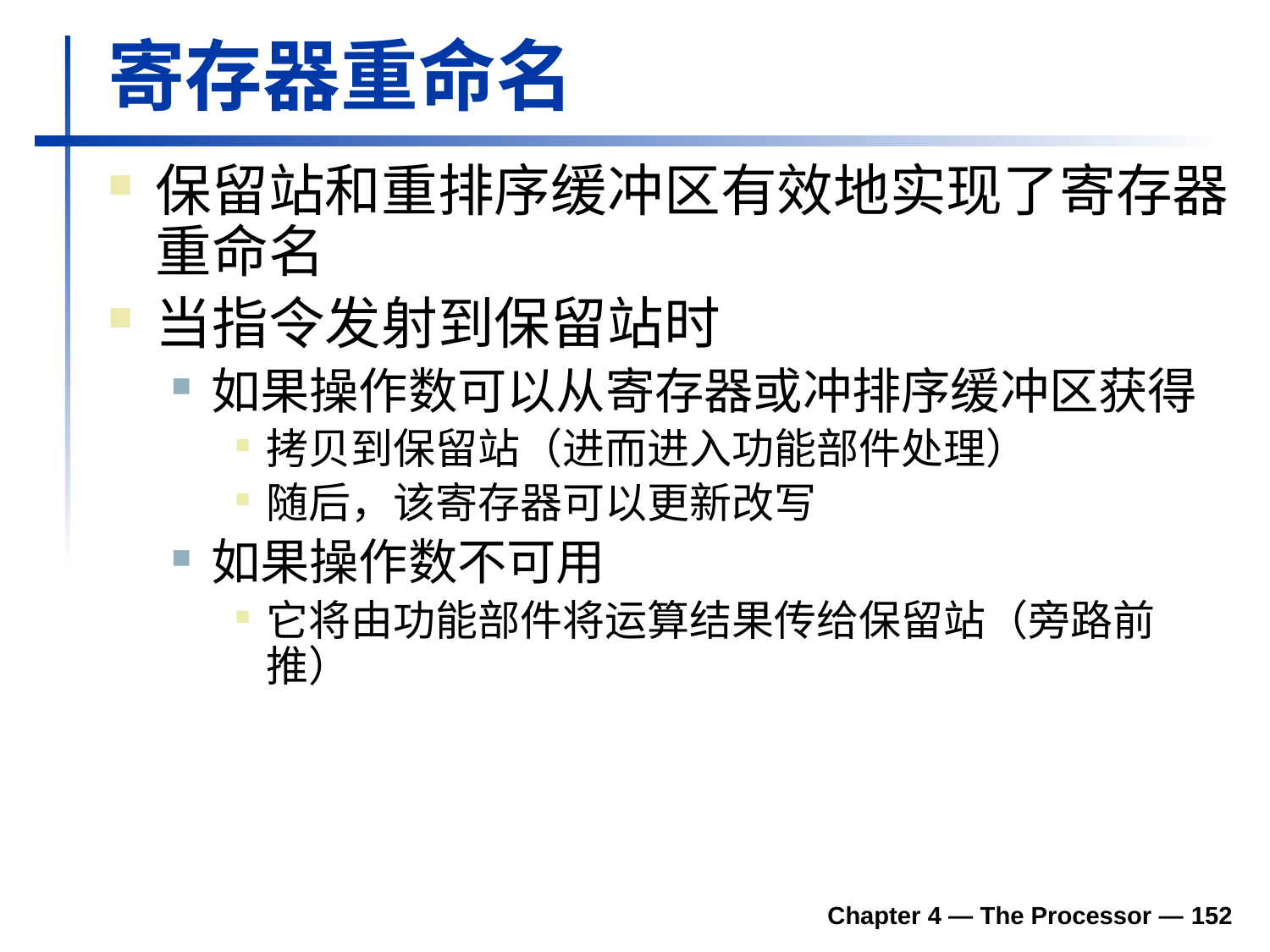

# 寄存器重命名
保留站和重排序缓冲区有效地实现了寄存器重命名
当指令发射到保留站时
如果操作数可以从寄存器或冲排序缓冲区获得
拷贝到保留站（进而进入功能部件处理）
随后，该寄存器可以更新改写
如果操作数不可用
它将由功能部件将运算结果传给保留站（旁路前推）
Chapter 4 — The Processor — 152